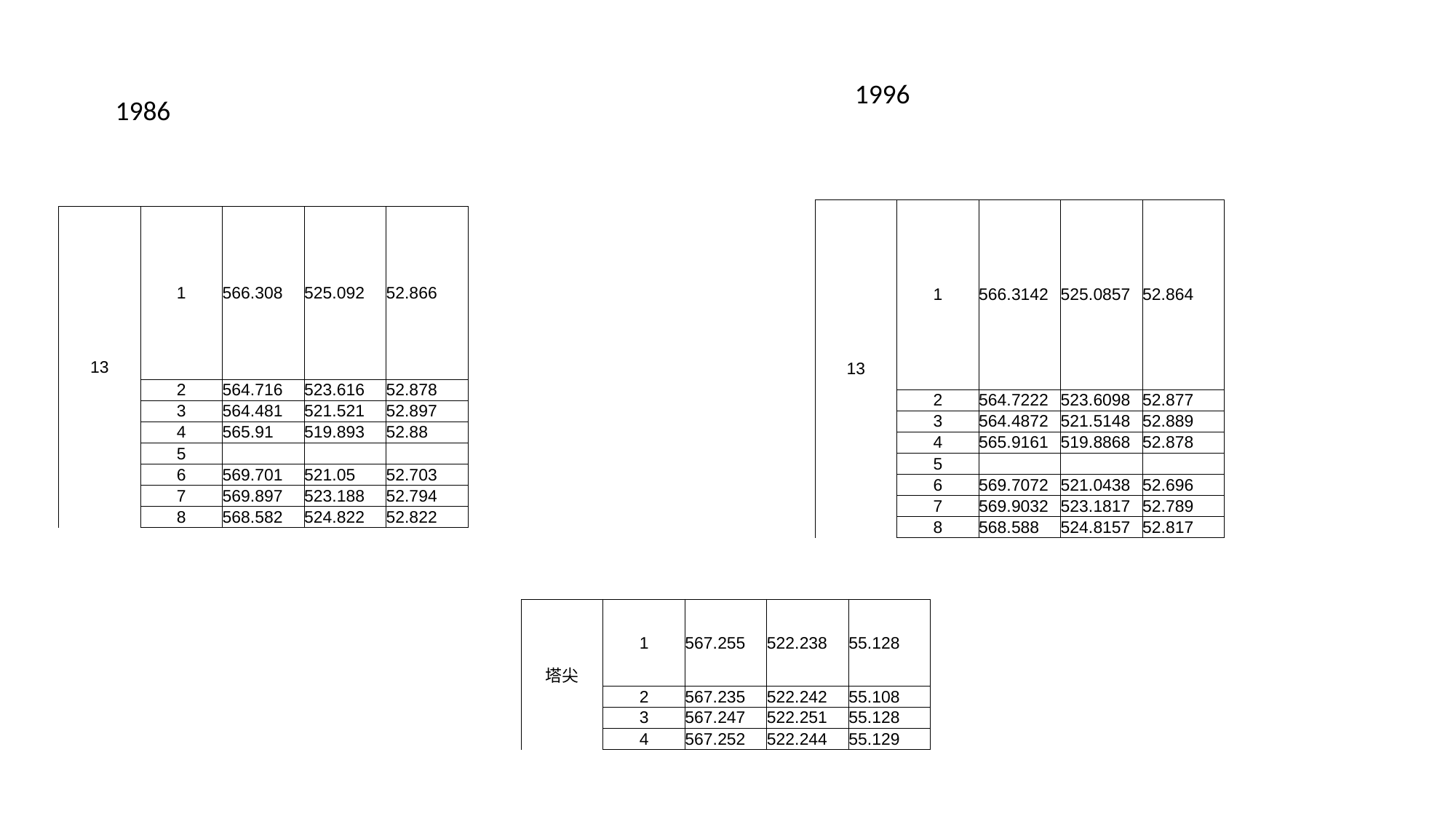

1996
1986
| 13 | 1 | 566.3142 | 525.0857 | 52.864 |
| --- | --- | --- | --- | --- |
|  | 2 | 564.7222 | 523.6098 | 52.877 |
|  | 3 | 564.4872 | 521.5148 | 52.889 |
|  | 4 | 565.9161 | 519.8868 | 52.878 |
|  | 5 |  |  |  |
|  | 6 | 569.7072 | 521.0438 | 52.696 |
|  | 7 | 569.9032 | 523.1817 | 52.789 |
|  | 8 | 568.588 | 524.8157 | 52.817 |
| 13 | 1 | 566.308 | 525.092 | 52.866 |
| --- | --- | --- | --- | --- |
|  | 2 | 564.716 | 523.616 | 52.878 |
|  | 3 | 564.481 | 521.521 | 52.897 |
|  | 4 | 565.91 | 519.893 | 52.88 |
|  | 5 |  |  |  |
|  | 6 | 569.701 | 521.05 | 52.703 |
|  | 7 | 569.897 | 523.188 | 52.794 |
|  | 8 | 568.582 | 524.822 | 52.822 |
| 塔尖 | 1 | 567.255 | 522.238 | 55.128 |
| --- | --- | --- | --- | --- |
|  | 2 | 567.235 | 522.242 | 55.108 |
|  | 3 | 567.247 | 522.251 | 55.128 |
|  | 4 | 567.252 | 522.244 | 55.129 |